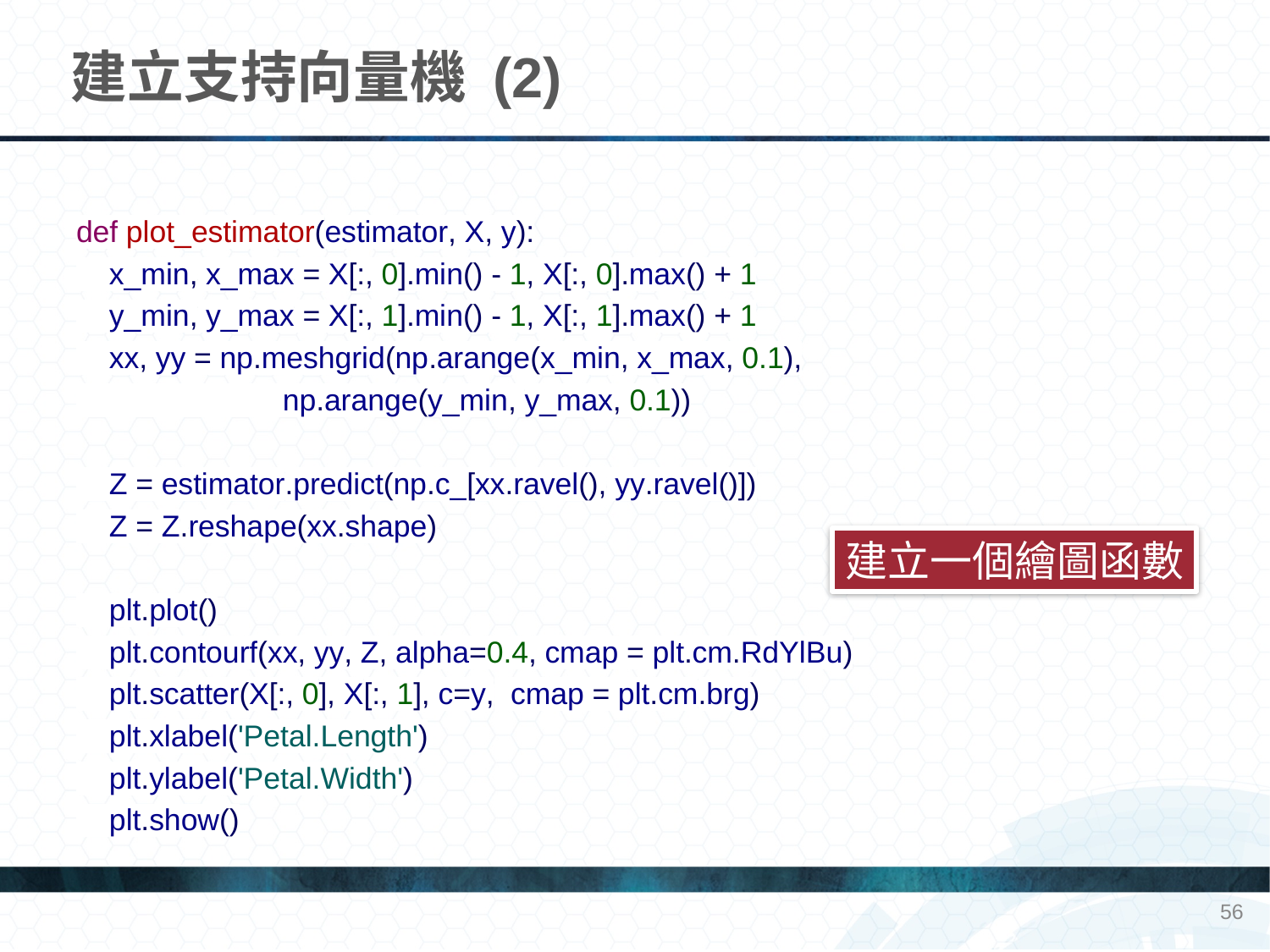

# 建立支持向量機 (2)
def plot_estimator(estimator, X, y):
    x_min, x_max = X[:, 0].min() - 1, X[:, 0].max() + 1
    y_min, y_max = X[:, 1].min() - 1, X[:, 1].max() + 1
    xx, yy = np.meshgrid(np.arange(x_min, x_max, 0.1),
                         np.arange(y_min, y_max, 0.1))

    Z = estimator.predict(np.c_[xx.ravel(), yy.ravel()])
    Z = Z.reshape(xx.shape)

    plt.plot()
    plt.contourf(xx, yy, Z, alpha=0.4, cmap = plt.cm.RdYlBu)
    plt.scatter(X[:, 0], X[:, 1], c=y,  cmap = plt.cm.brg)
    plt.xlabel('Petal.Length')
    plt.ylabel('Petal.Width')
    plt.show()

建立一個繪圖函數
56